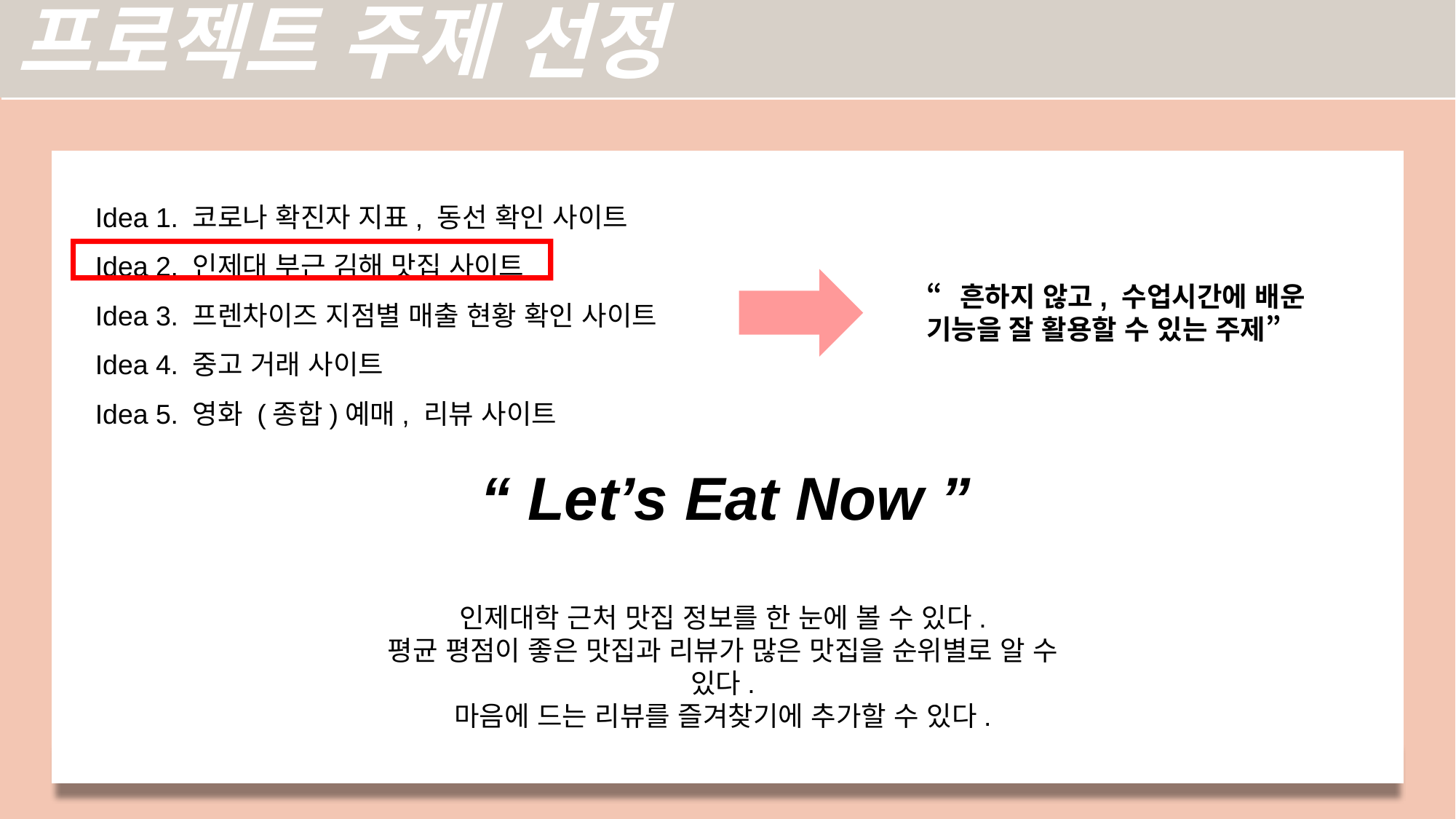

프로젝트 주제 선정

Idea 1. 코로나 확진자 지표, 동선 확인 사이트
Idea 2. 인제대 부근 김해 맛집 사이트
Idea 3. 프렌차이즈 지점별 매출 현황 확인 사이트
Idea 4. 중고 거래 사이트
Idea 5. 영화 (종합)예매, 리뷰 사이트

“흔하지 않고, 수업시간에 배운 기능을 잘 활용할 수 있는 주제”
“ Let’s Eat Now ”
인제대학 근처 맛집 정보를 한 눈에 볼 수 있다.
평균 평점이 좋은 맛집과 리뷰가 많은 맛집을 순위별로 알 수 있다.
마음에 드는 리뷰를 즐겨찾기에 추가할 수 있다.